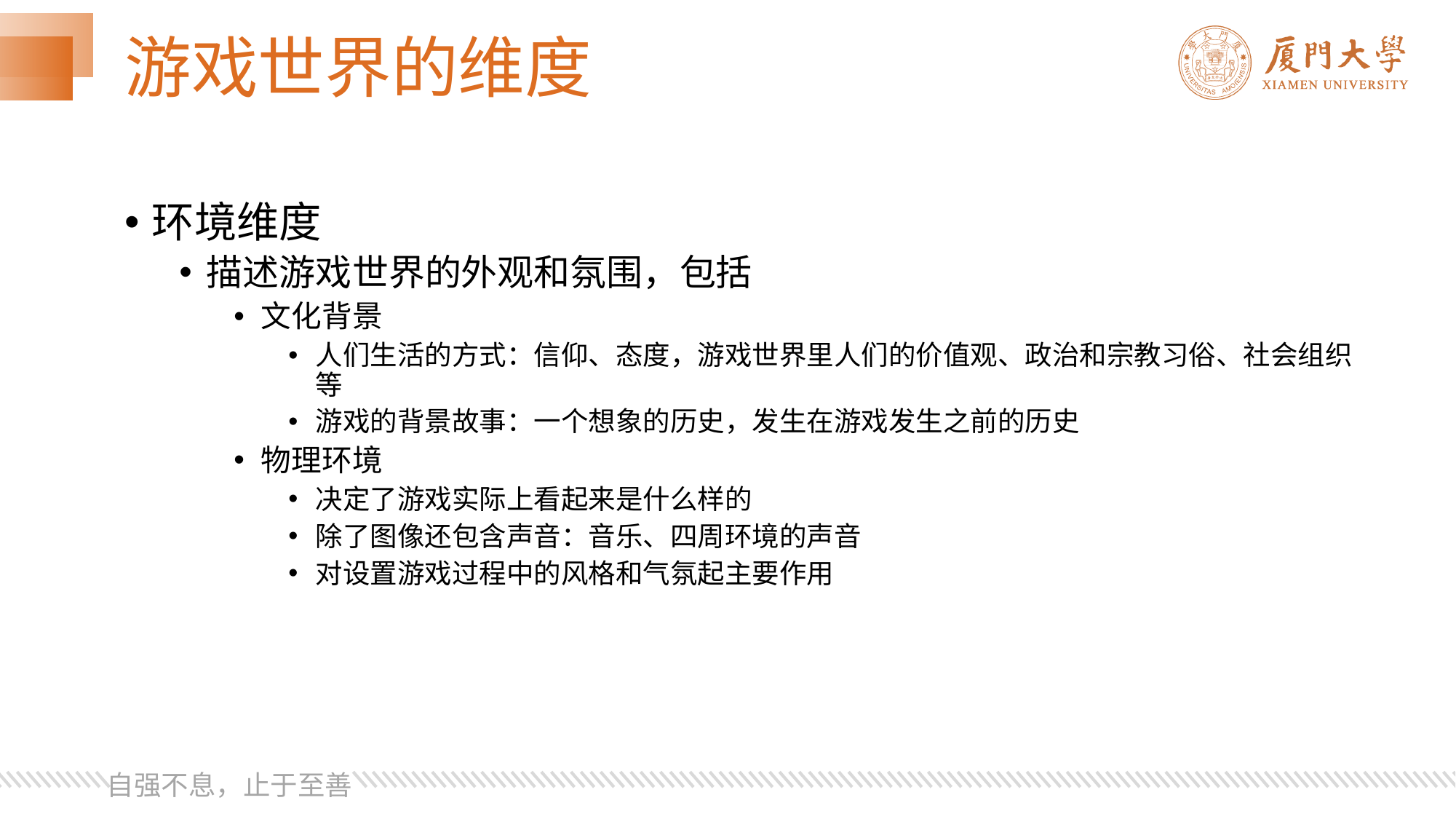

# 游戏世界的维度
环境维度
描述游戏世界的外观和氛围，包括
文化背景
人们生活的方式：信仰、态度，游戏世界里人们的价值观、政治和宗教习俗、社会组织等
游戏的背景故事：一个想象的历史，发生在游戏发生之前的历史
物理环境
决定了游戏实际上看起来是什么样的
除了图像还包含声音：音乐、四周环境的声音
对设置游戏过程中的风格和气氛起主要作用